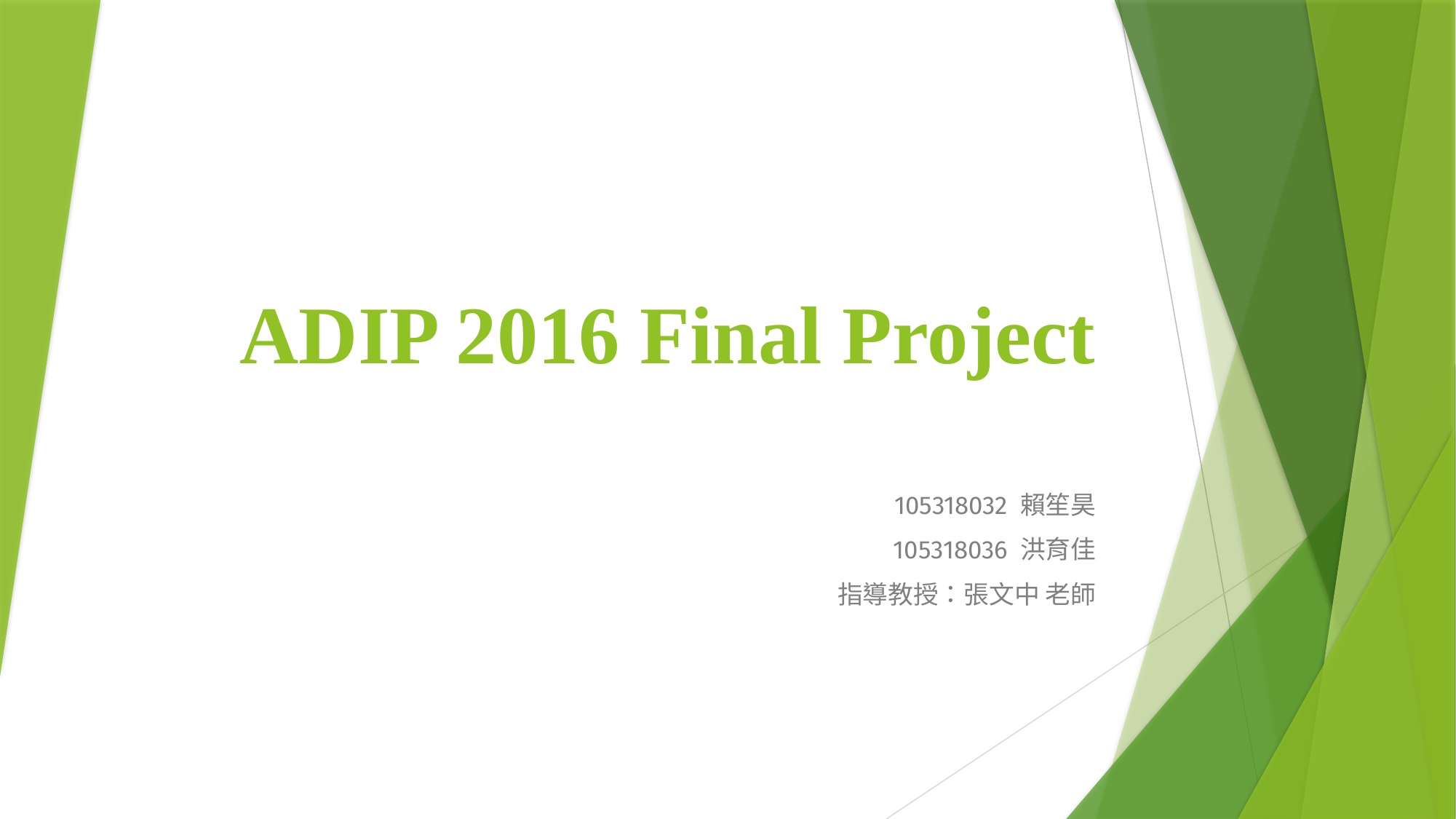

# ADIP 2016 Final Project
105318032 賴笙昊
105318036 洪育佳
指導教授：張文中 老師